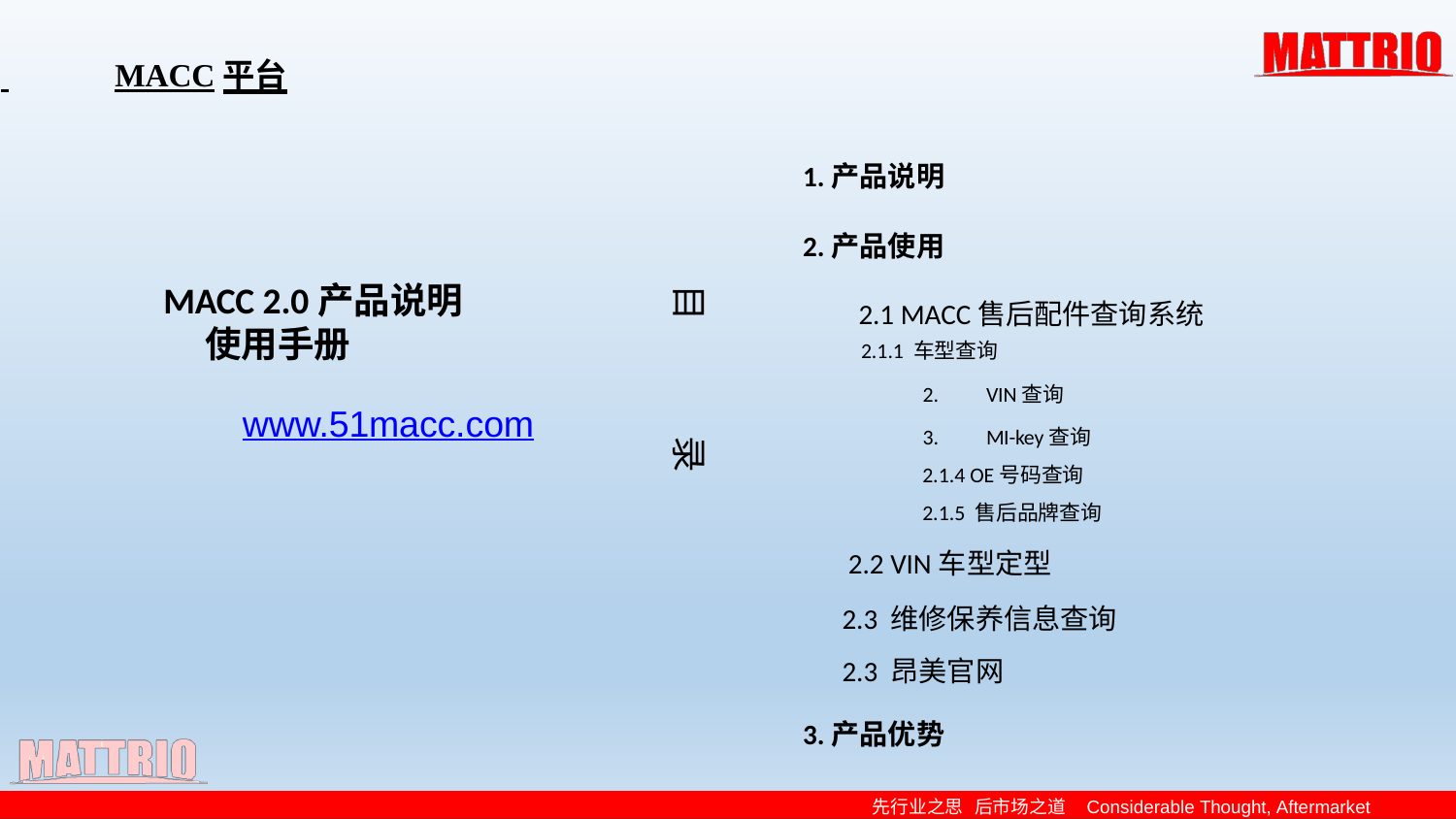

# MACC平台
1.产品说明
2.产品使用

         2.1 MACC售后配件查询系统
        2.1.1 车型查询
VIN查询
MI-key查询
2.1.4 OE号码查询
2.1.5 售后品牌查询
 2.2 VIN车型定型
2.3 维修保养信息查询
2.3 昂美官网
3.产品优势
MACC 2.0产品说明
    使用手册
目              录
www.51macc.com

先行业之思  后市场之道   Considerable Thought, Aftermarket Knowhow.